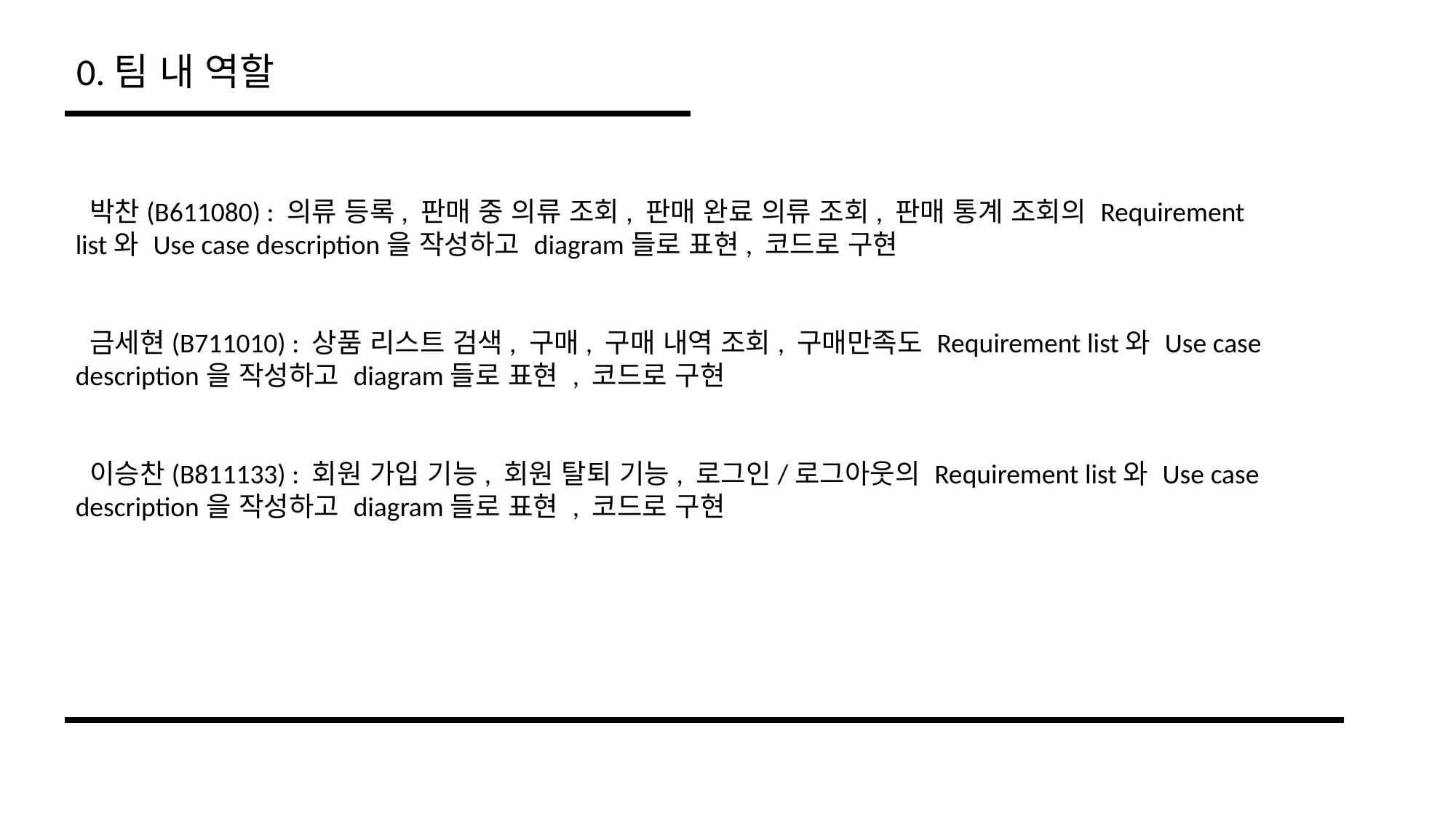

0.팀 내 역할

 박찬(B611080) : 의류 등록, 판매 중 의류 조회, 판매 완료 의류 조회, 판매 통계 조회의 Requirement list와 Use case description을 작성하고 diagram들로 표현, 코드로 구현

 금세현(B711010) : 상품 리스트 검색, 구매, 구매 내역 조회, 구매만족도 Requirement list와 Use case description을 작성하고 diagram들로 표현 , 코드로 구현

 이승찬(B811133) : 회원 가입 기능, 회원 탈퇴 기능, 로그인/로그아웃의 Requirement list와 Use case description을 작성하고 diagram들로 표현 , 코드로 구현